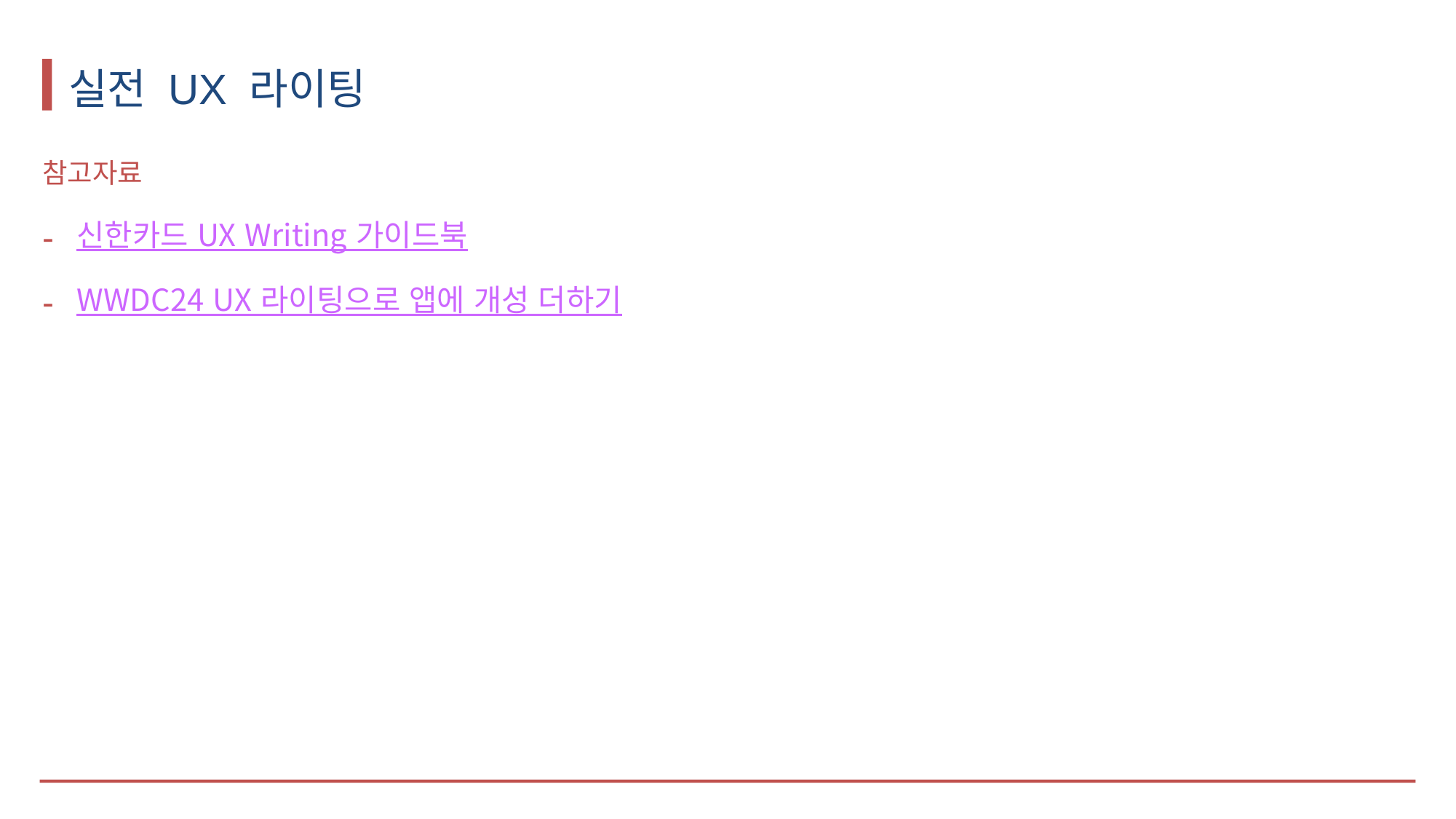

# 실전 UX 라이팅
참고자료
신한카드 UX Writing 가이드북
WWDC24 UX 라이팅으로 앱에 개성 더하기